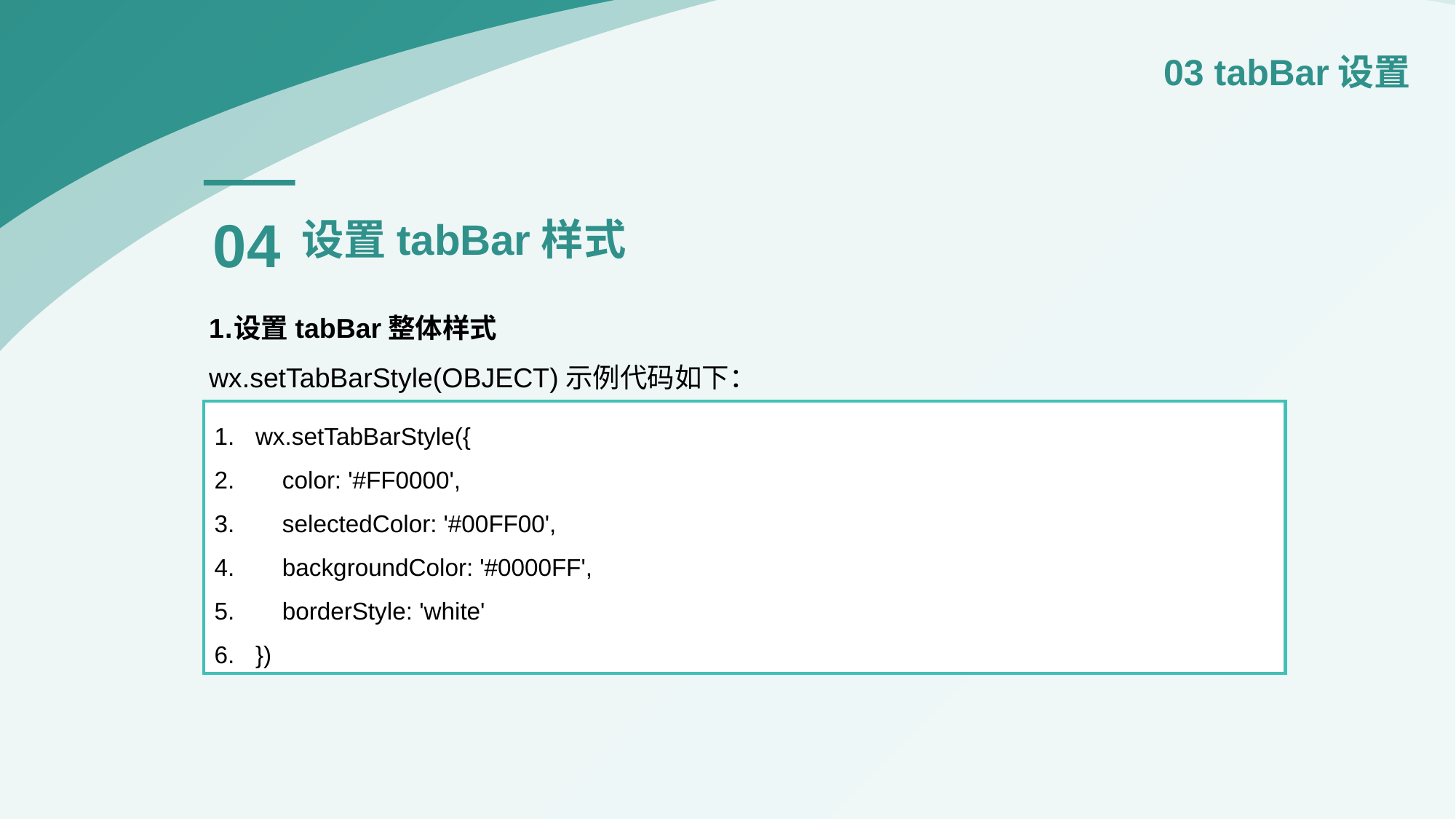

03 tabBar设置
04

设置tabBar样式
设置tabBar整体样式
wx.setTabBarStyle(OBJECT)示例代码如下：

wx.setTabBarStyle({
    color: '#FF0000',
    selectedColor: '#00FF00',
    backgroundColor: '#0000FF',
    borderStyle: 'white'
})